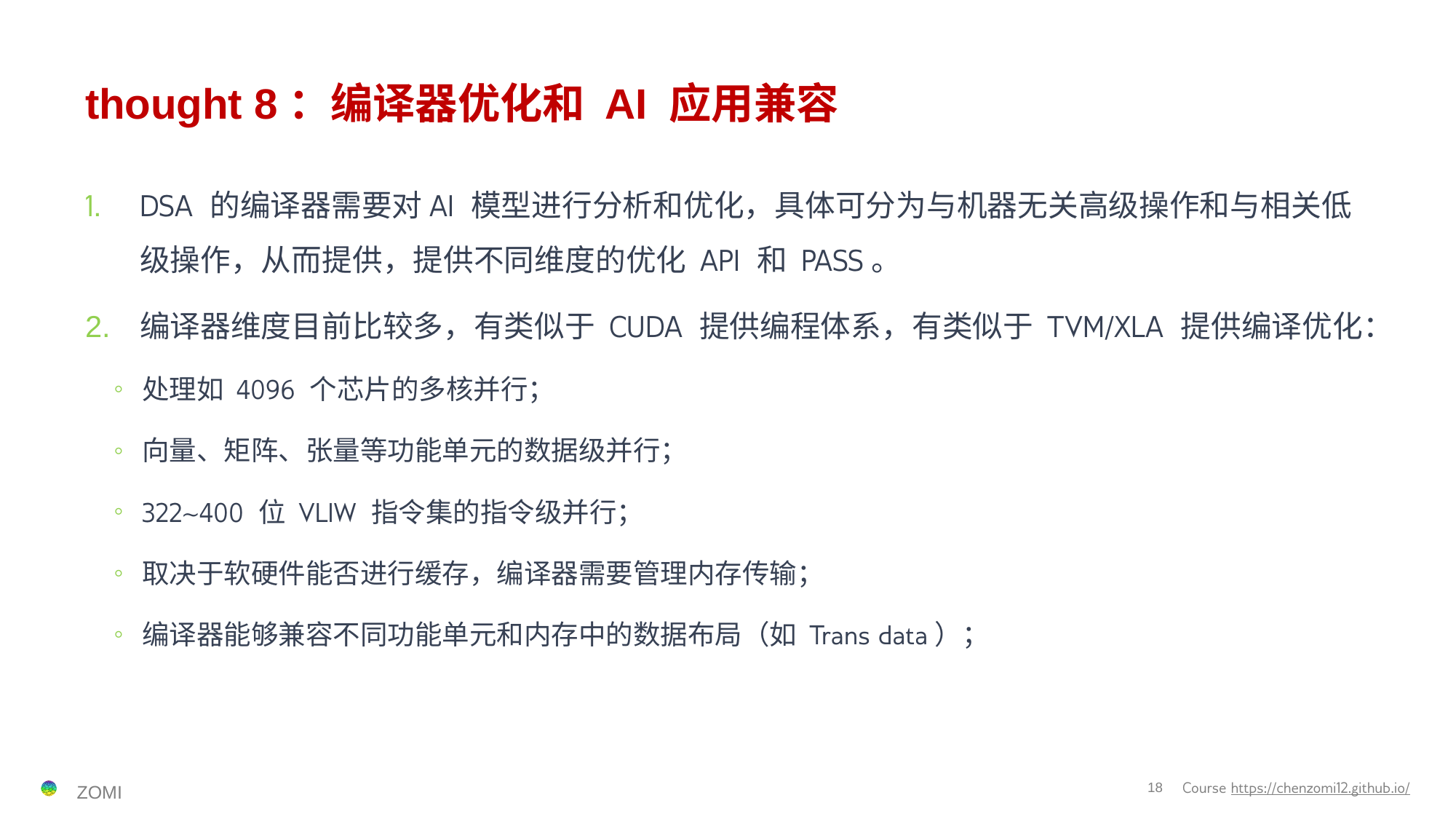

# thought 8：编译器优化和 AI 应用兼容
DSA 的编译器需要对AI 模型进行分析和优化，具体可分为与机器无关高级操作和与相关低级操作，从而提供，提供不同维度的优化 API 和 PASS。
编译器维度目前比较多，有类似于 CUDA 提供编程体系，有类似于 TVM/XLA 提供编译优化：
处理如 4096 个芯片的多核并行；
向量、矩阵、张量等功能单元的数据级并行；
322~400 位 VLIW 指令集的指令级并行；
取决于软硬件能否进行缓存，编译器需要管理内存传输；
编译器能够兼容不同功能单元和内存中的数据布局（如 Trans data）；